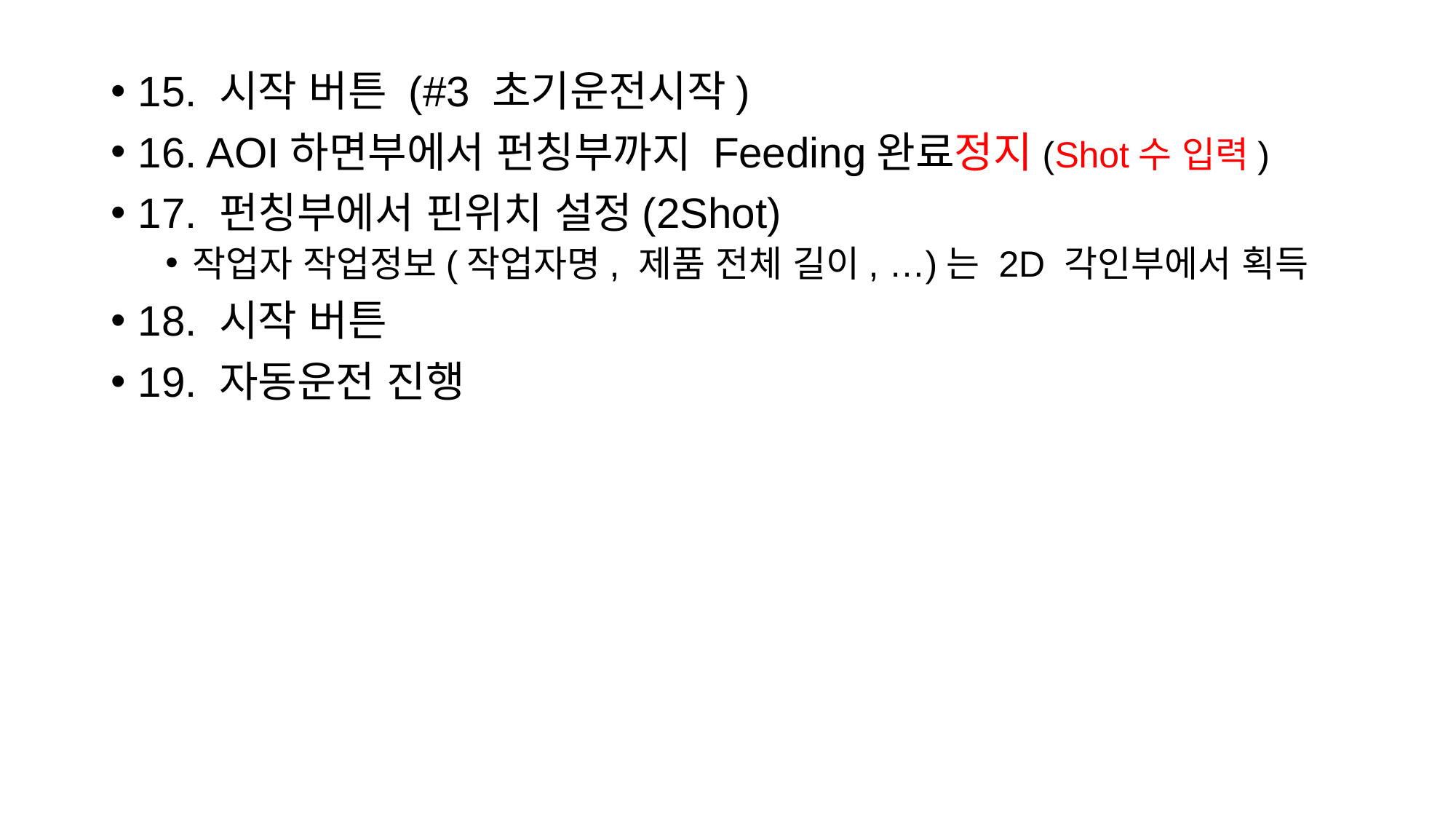

15. 시작 버튼 (#3 초기운전시작)
16. AOI하면부에서 펀칭부까지 Feeding완료정지(Shot수 입력)
17. 펀칭부에서 핀위치 설정(2Shot)
작업자 작업정보(작업자명, 제품 전체 길이, …)는 2D 각인부에서 획득
18. 시작 버튼
19. 자동운전 진행